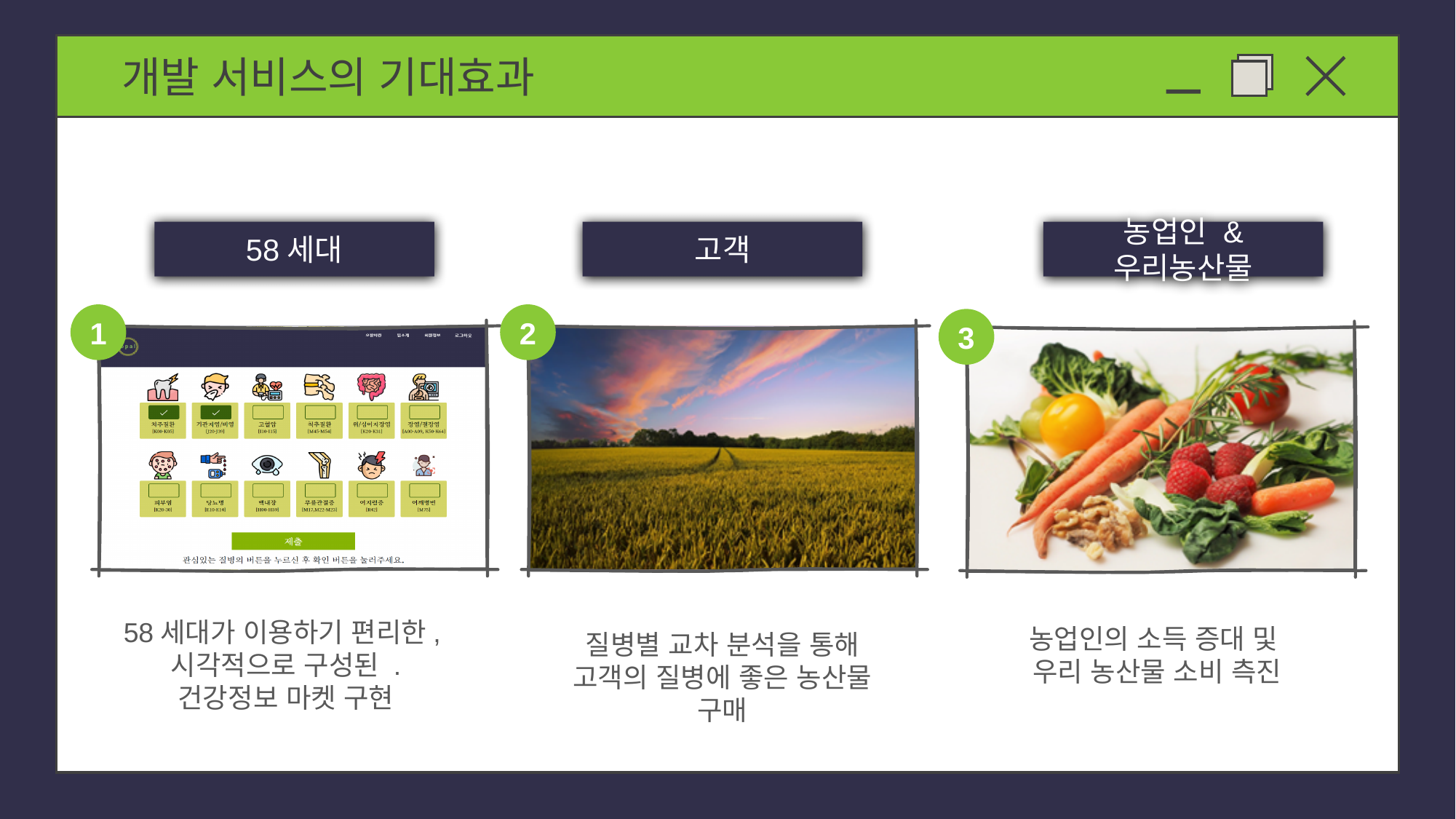

개발 서비스의 기대효과

58세대
고객
농업인 & 우리농산물
1
2
3

58세대가 이용하기 편리한,
시각적으로 구성된 .
건강정보 마켓 구현
농업인의 소득 증대 및
우리 농산물 소비 측진
질병별 교차 분석을 통해
고객의 질병에 좋은 농산물 구매